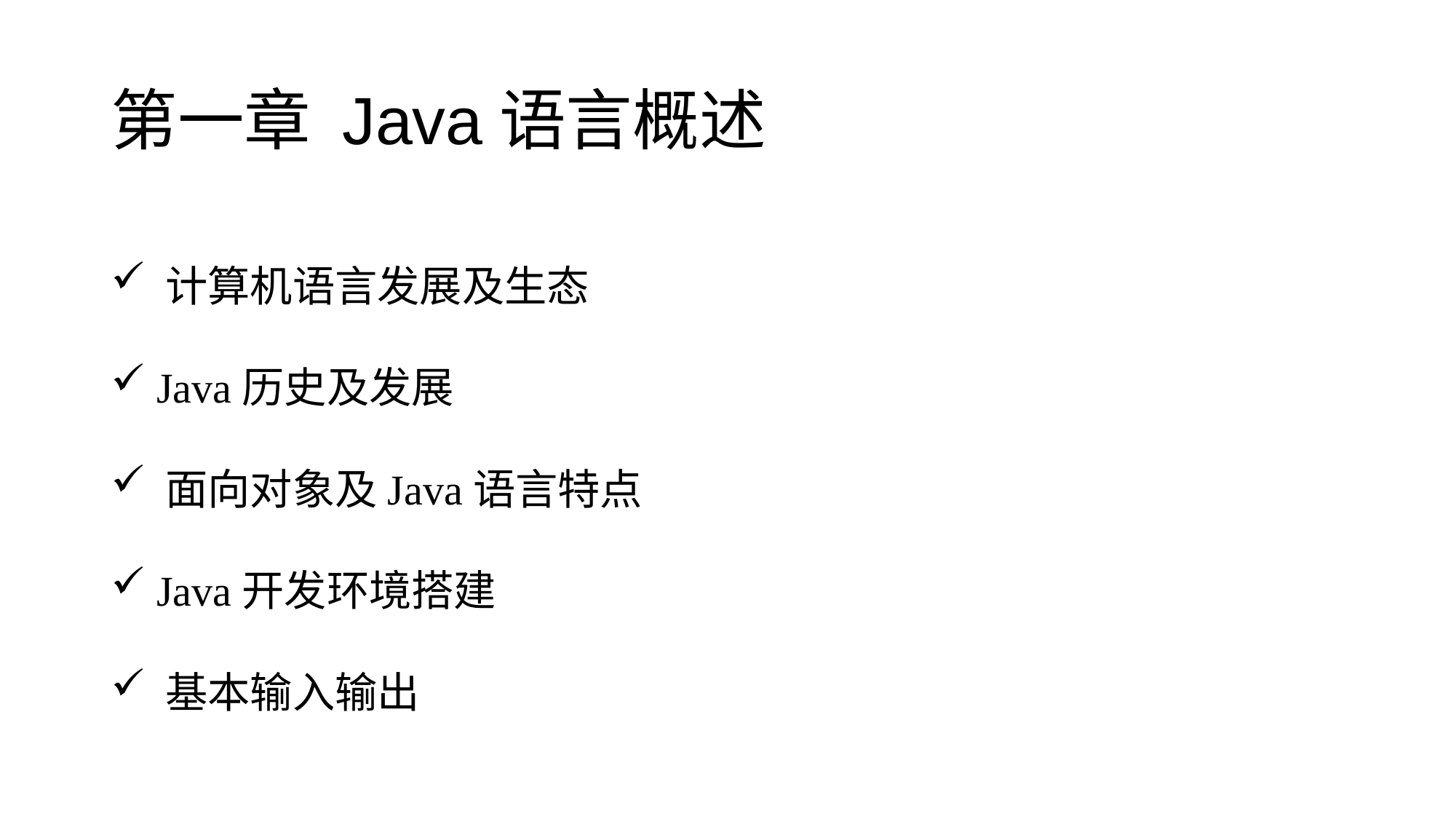

# 第一章 Java语言概述
 计算机语言发展及生态
 Java历史及发展
 面向对象及Java语言特点
 Java开发环境搭建
 基本输入输出